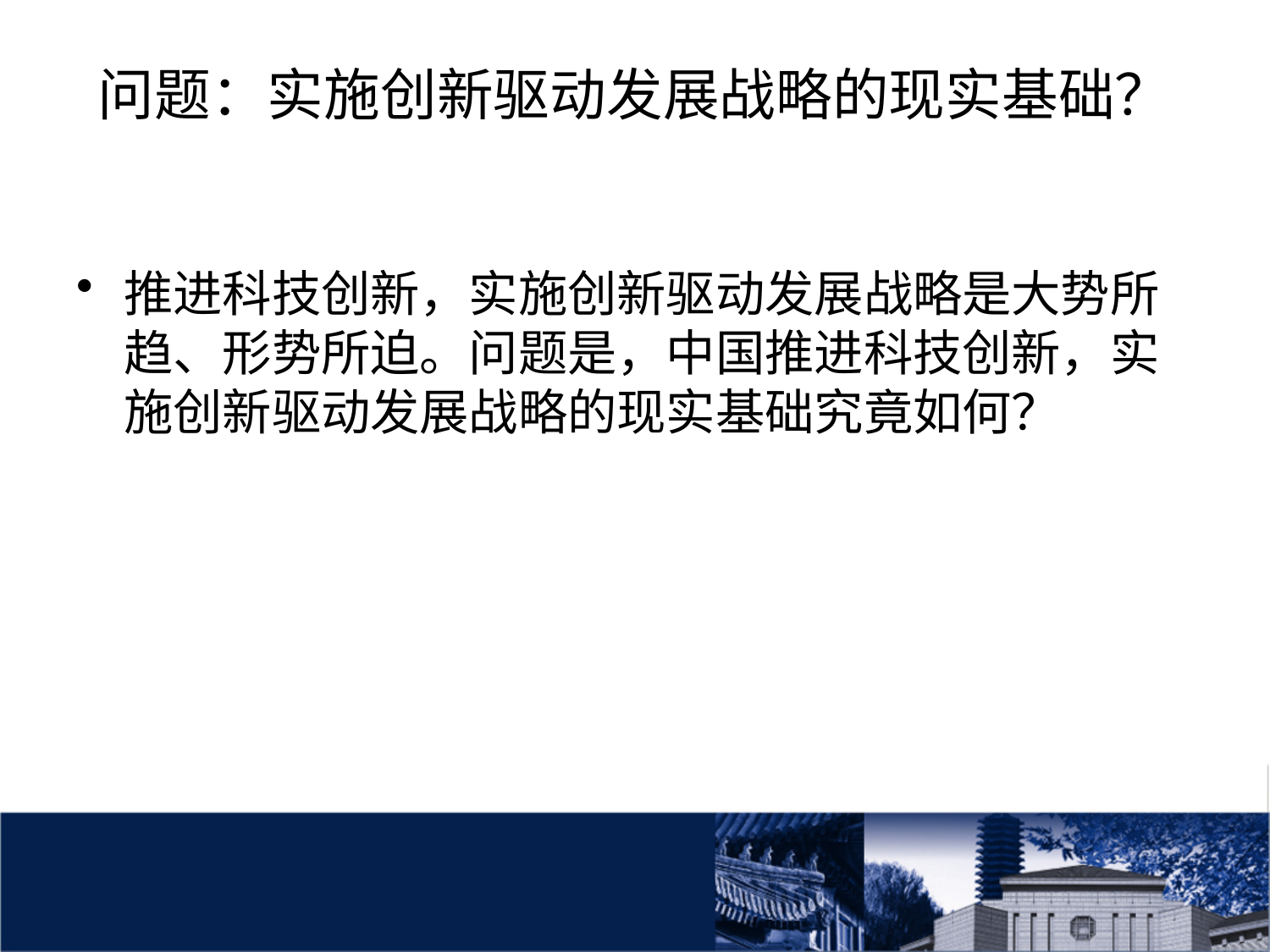

# 问题：实施创新驱动发展战略的现实基础？
推进科技创新，实施创新驱动发展战略是大势所趋、形势所迫。问题是，中国推进科技创新，实施创新驱动发展战略的现实基础究竟如何？